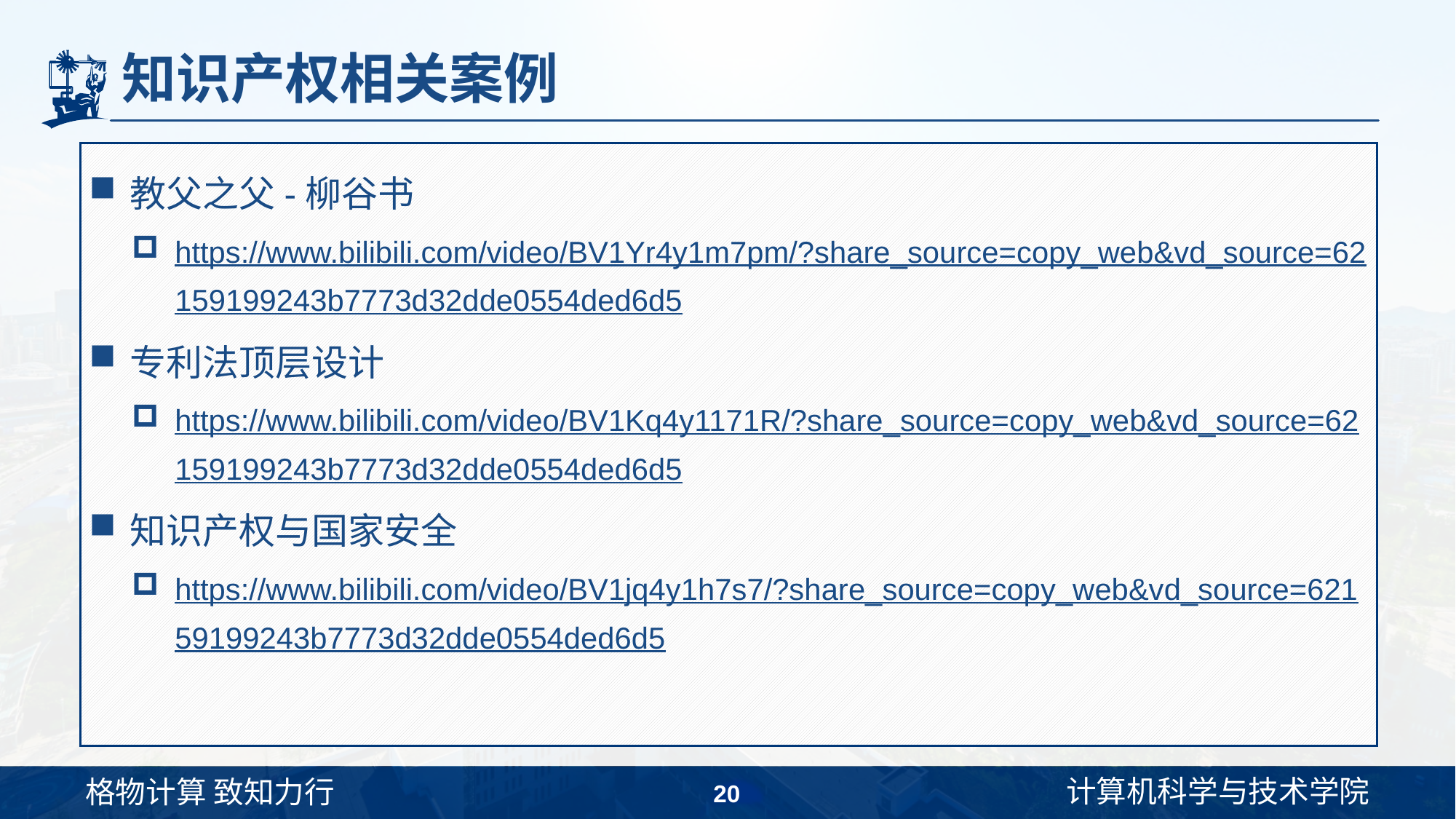

# 知识产权相关案例
教父之父-柳谷书
https://www.bilibili.com/video/BV1Yr4y1m7pm/?share_source=copy_web&vd_source=62159199243b7773d32dde0554ded6d5
专利法顶层设计
https://www.bilibili.com/video/BV1Kq4y1171R/?share_source=copy_web&vd_source=62159199243b7773d32dde0554ded6d5
知识产权与国家安全
https://www.bilibili.com/video/BV1jq4y1h7s7/?share_source=copy_web&vd_source=62159199243b7773d32dde0554ded6d5

20